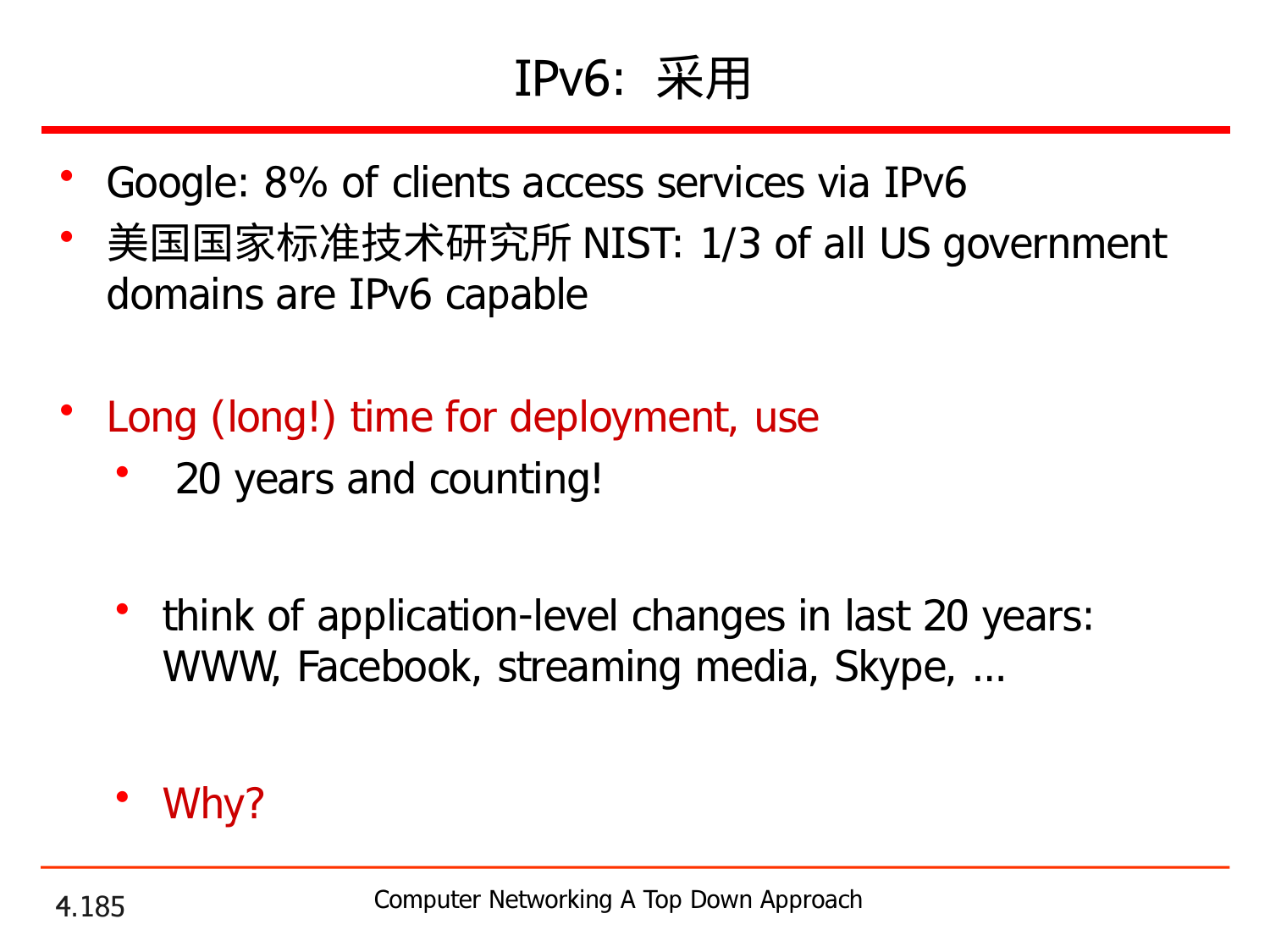

# IPv6: 采用
Google: 8% of clients access services via IPv6
美国国家标准技术研究所NIST: 1/3 of all US government domains are IPv6 capable

Long (long!) time for deployment, use
 20 years and counting!

think of application-level changes in last 20 years: WWW, Facebook, streaming media, Skype, …

Why?